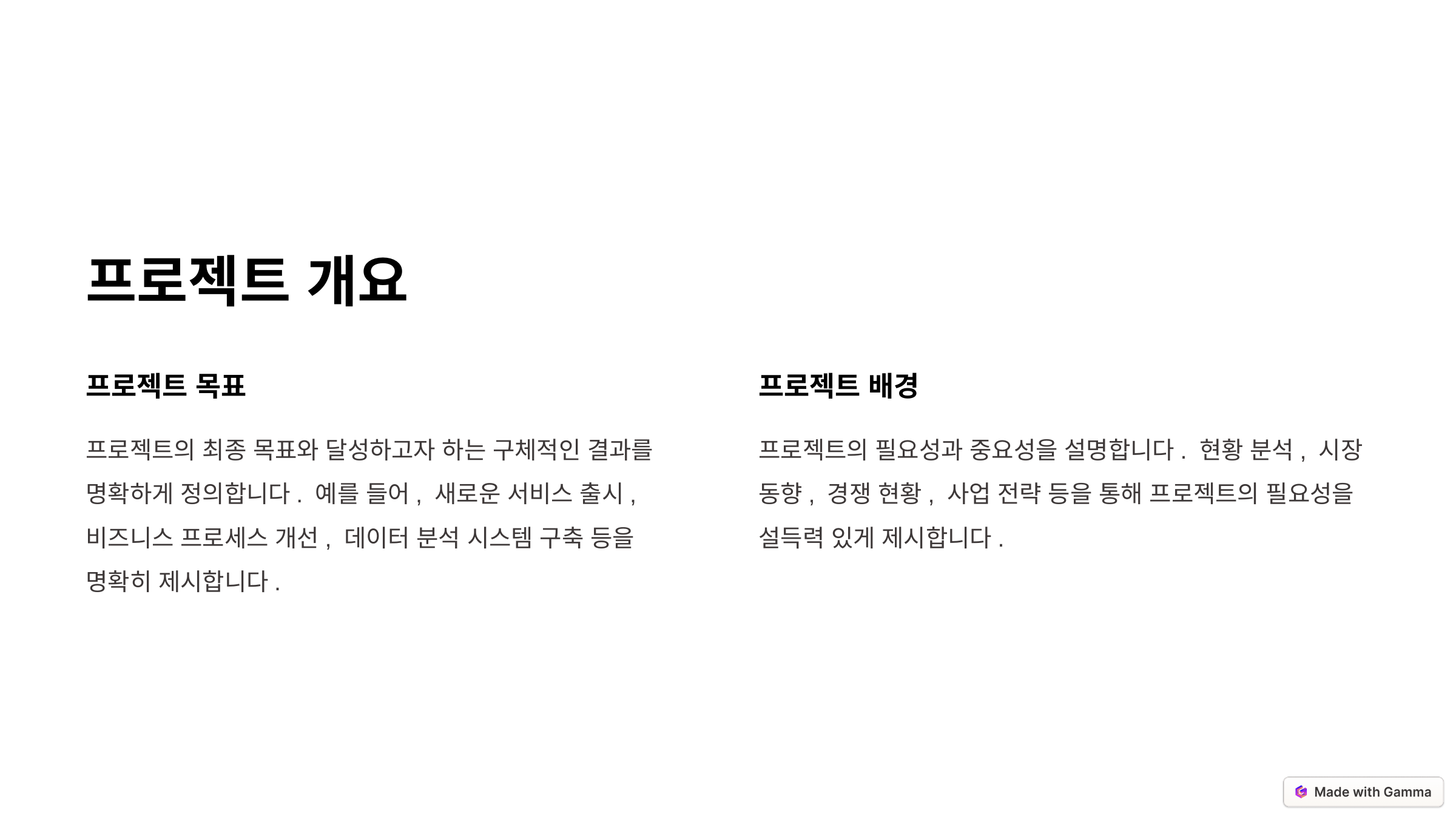

프로젝트 개요
프로젝트 목표
프로젝트 배경
프로젝트의 최종 목표와 달성하고자 하는 구체적인 결과를 명확하게 정의합니다. 예를 들어, 새로운 서비스 출시, 비즈니스 프로세스 개선, 데이터 분석 시스템 구축 등을 명확히 제시합니다.
프로젝트의 필요성과 중요성을 설명합니다. 현황 분석, 시장 동향, 경쟁 현황, 사업 전략 등을 통해 프로젝트의 필요성을 설득력 있게 제시합니다.